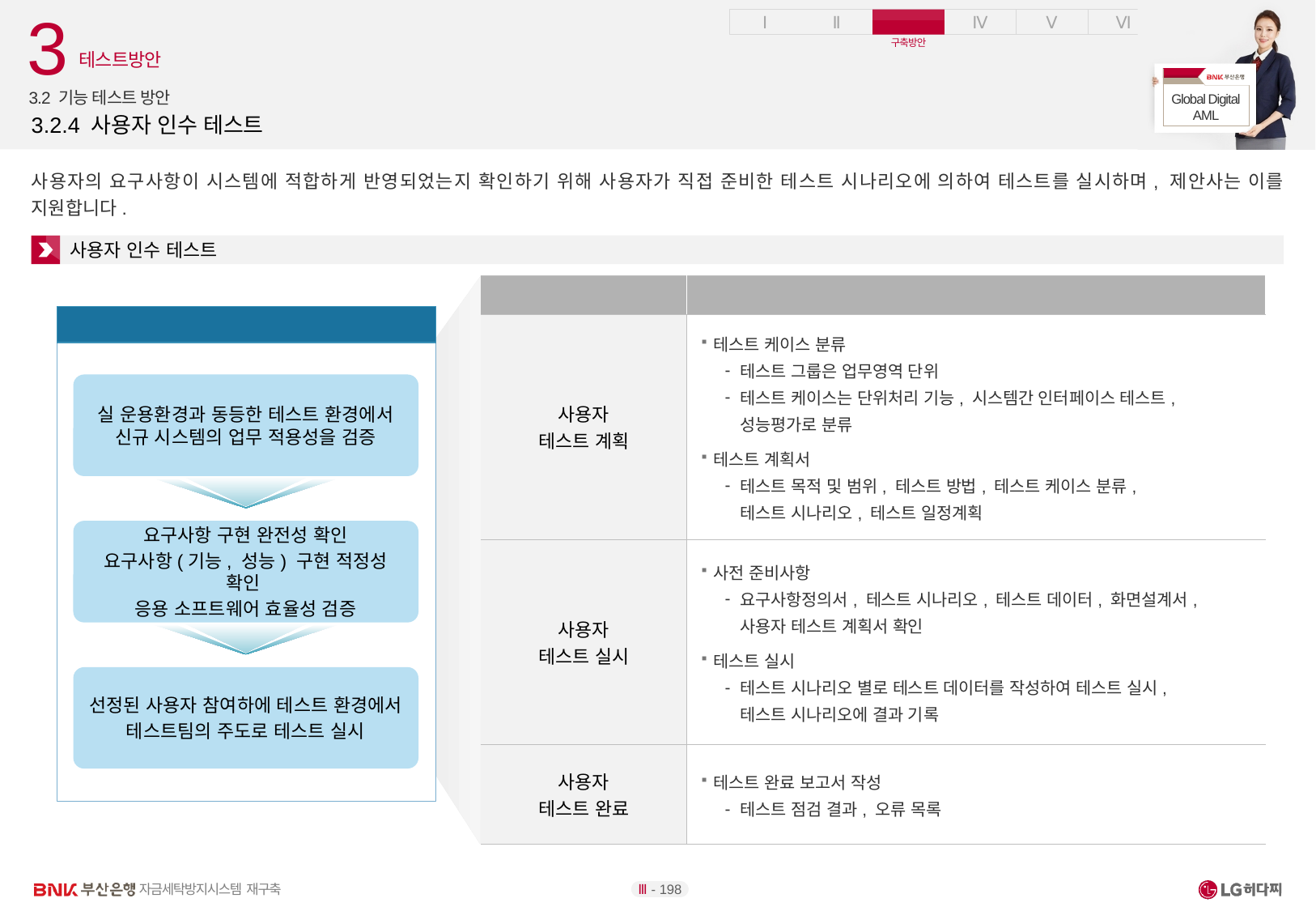

3
 테스트방안
3.2 기능 테스트 방안
# 3.2.4 사용자 인수 테스트
사용자의 요구사항이 시스템에 적합하게 반영되었는지 확인하기 위해 사용자가 직접 준비한 테스트 시나리오에 의하여 테스트를 실시하며, 제안사는 이를 지원합니다.
사용자 인수 테스트

| 수행 절차 | 수행 내역 |
| --- | --- |
| 사용자 테스트 계획 | 테스트 케이스 분류 테스트 그룹은 업무영역 단위 테스트 케이스는 단위처리 기능, 시스템간 인터페이스 테스트, 성능평가로 분류 테스트 계획서 테스트 목적 및 범위, 테스트 방법, 테스트 케이스 분류, 테스트 시나리오, 테스트 일정계획 |
| 사용자 테스트 실시 | 사전 준비사항 요구사항정의서, 테스트 시나리오, 테스트 데이터, 화면설계서, 사용자 테스트 계획서 확인 테스트 실시 테스트 시나리오 별로 테스트 데이터를 작성하여 테스트 실시, 테스트 시나리오에 결과 기록 |
| 사용자 테스트 완료 | 테스트 완료 보고서 작성 테스트 점검 결과, 오류 목록 |

테스트 방법

실 운용환경과 동등한 테스트 환경에서 신규 시스템의 업무 적용성을 검증

요구사항 구현 완전성 확인
요구사항(기능, 성능) 구현 적정성 확인
응용 소프트웨어 효율성 검증

선정된 사용자 참여하에 테스트 환경에서
테스트팀의 주도로 테스트 실시
Ⅲ - 198